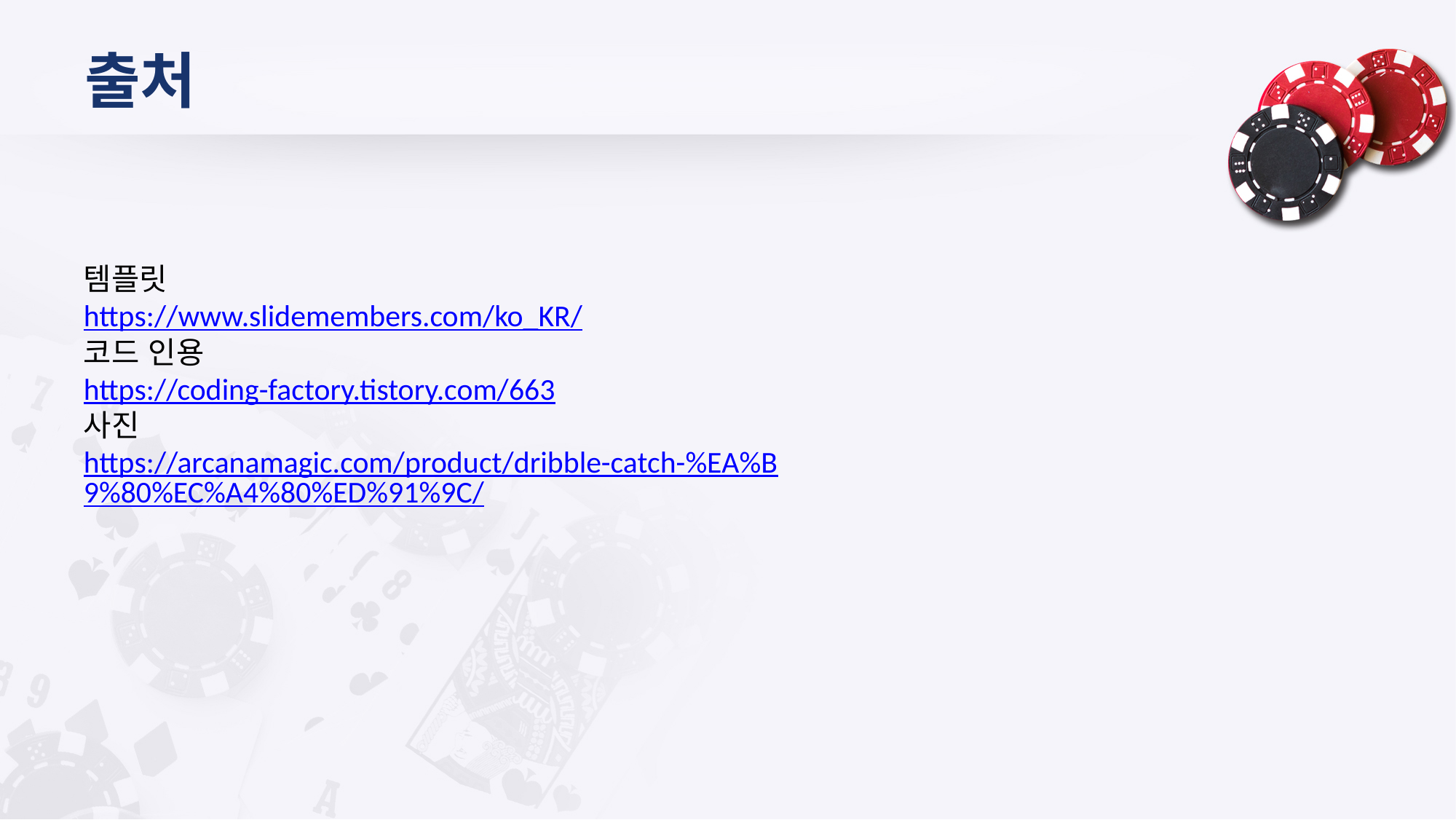

# 출처
템플릿
https://www.slidemembers.com/ko_KR/
코드 인용
https://coding-factory.tistory.com/663
사진
https://arcanamagic.com/product/dribble-catch-%EA%B9%80%EC%A4%80%ED%91%9C/